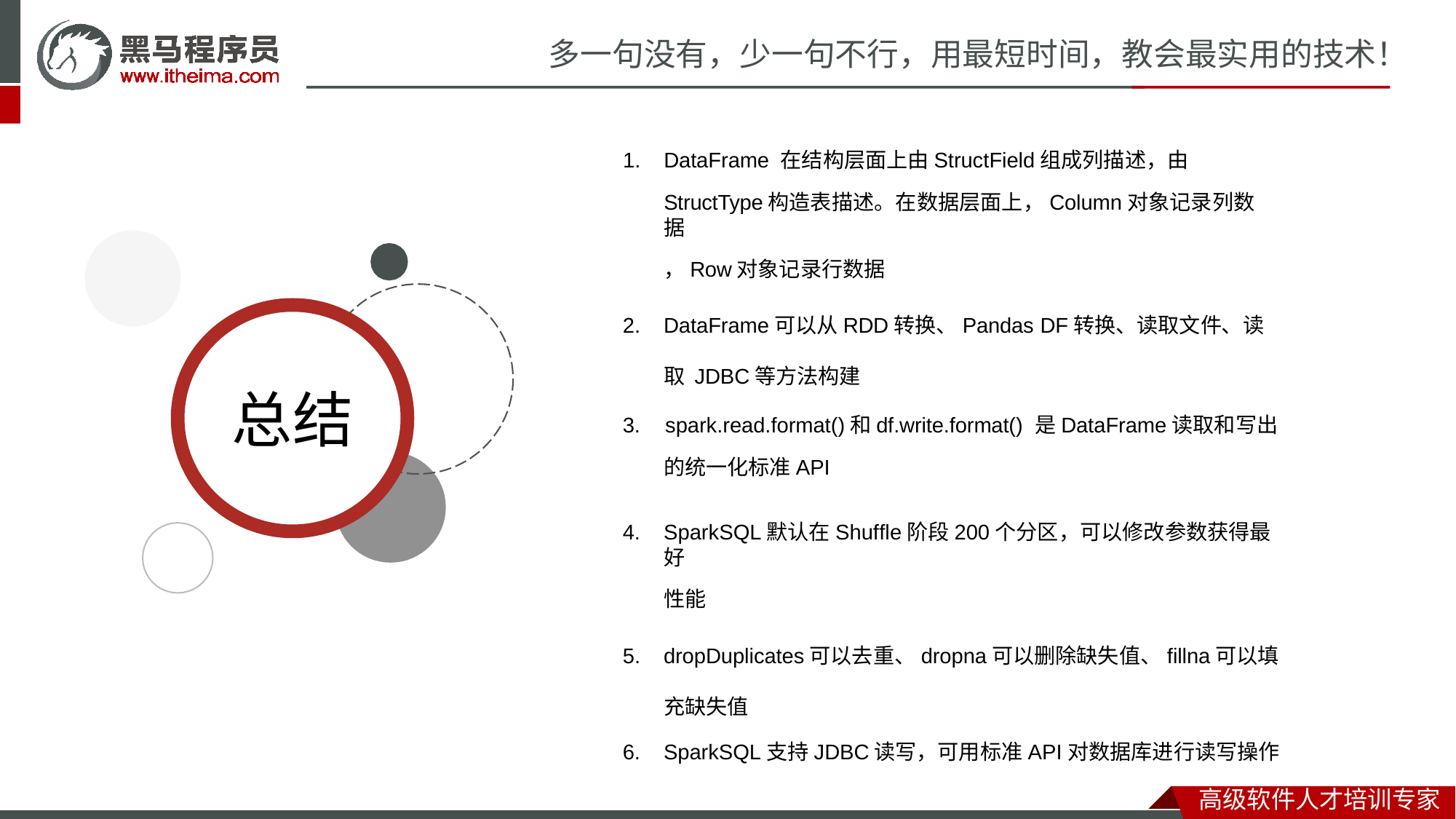

# 多一句没有，少一句不行，用最短时间，教会最实用的技术！

DataFrame 在结构层面上由StructField组成列描述，由

StructType构造表描述。在数据层面上，Column对象记录列数据

，Row对象记录行数据
DataFrame可以从RDD转换、Pandas DF转换、读取文件、读取 JDBC等方法构建

总结
3.	spark.read.format()和df.write.format() 是DataFrame读取和写出

的统一化标准API
SparkSQL默认在Shuffle阶段200个分区，可以修改参数获得最好

性能
dropDuplicates可以去重、dropna可以删除缺失值、fillna可以填 充缺失值

SparkSQL支持JDBC读写，可用标准API对数据库进行读写操作
高级软件人才培训专家